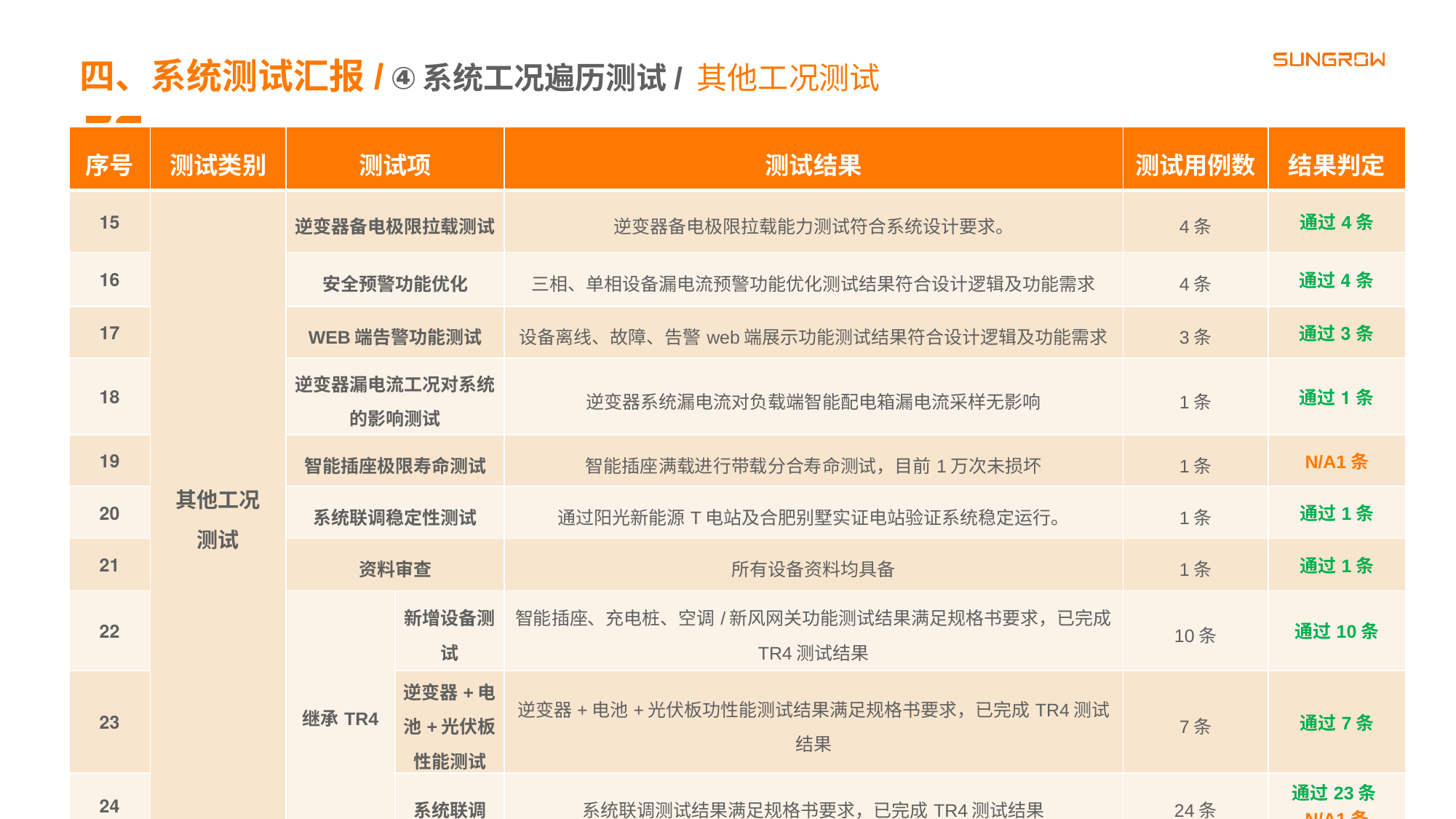

四、系统测试汇报/ ④系统工况遍历测试/ 其他工况测试
| 序号 | 测试类别 | 测试项 |  | 测试结果 | 测试用例数 | 结果判定 |
| --- | --- | --- | --- | --- | --- | --- |
| 15 | 其他工况 测试 | 逆变器备电极限拉载测试 |  | 逆变器备电极限拉载能力测试符合系统设计要求。 | 4条 | 通过4条 |
| 16 |  | 安全预警功能优化 |  | 三相、单相设备漏电流预警功能优化测试结果符合设计逻辑及功能需求 | 4条 | 通过4条 |
| 17 |  | WEB端告警功能测试 |  | 设备离线、故障、告警web端展示功能测试结果符合设计逻辑及功能需求 | 3条 | 通过3条 |
| 18 |  | 逆变器漏电流工况对系统的影响测试 |  | 逆变器系统漏电流对负载端智能配电箱漏电流采样无影响 | 1条 | 通过1条 |
| 19 |  | 智能插座极限寿命测试 |  | 智能插座满载进行带载分合寿命测试，目前1万次未损坏 | 1条 | N/A1条 |
| 20 |  | 系统联调稳定性测试 |  | 通过阳光新能源T电站及合肥别墅实证电站验证系统稳定运行。 | 1条 | 通过1条 |
| 21 |  | 资料审查 |  | 所有设备资料均具备 | 1条 | 通过1条 |
| 22 |  | 继承TR4 | 新增设备测试 | 智能插座、充电桩、空调/新风网关功能测试结果满足规格书要求，已完成TR4测试结果 | 10条 | 通过10条 |
| 23 |  |  | 逆变器+电池+光伏板性能测试 | 逆变器+电池+光伏板功性能测试结果满足规格书要求，已完成TR4测试结果 | 7条 | 通过7条 |
| 24 |  |  | 系统联调 | 系统联调测试结果满足规格书要求，已完成TR4测试结果 | 24条 | 通过23条N/A1条 |
23